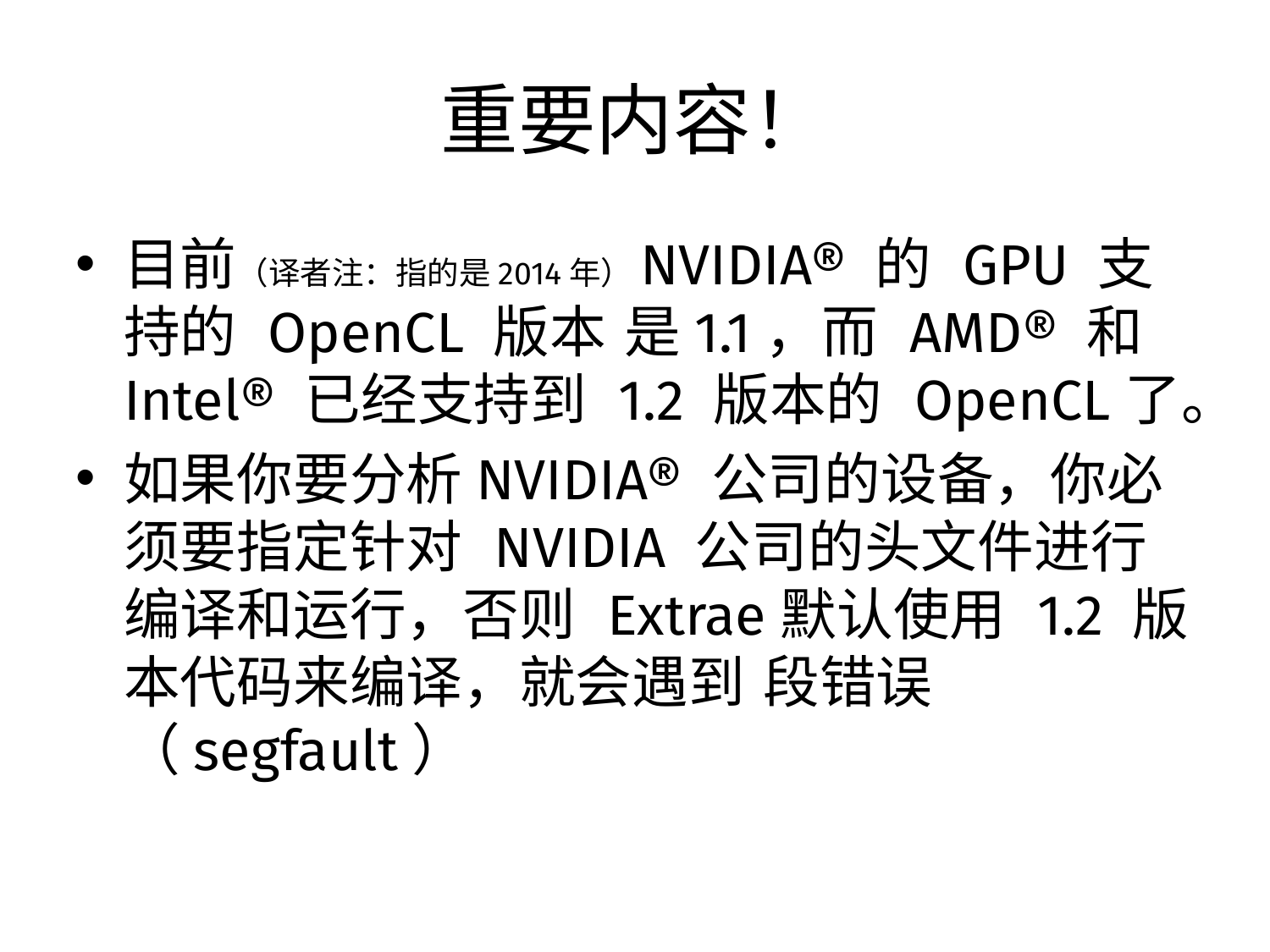

重要内容！
目前（译者注：指的是2014年）NVIDIA® 的 GPU 支持的 OpenCL 版本 是1.1，而 AMD® 和 Intel® 已经支持到 1.2 版本的 OpenCL了。
如果你要分析NVIDIA® 公司的设备，你必须要指定针对 NVIDIA 公司的头文件进行编译和运行，否则 Extrae默认使用 1.2 版本代码来编译，就会遇到 段错误（segfault）